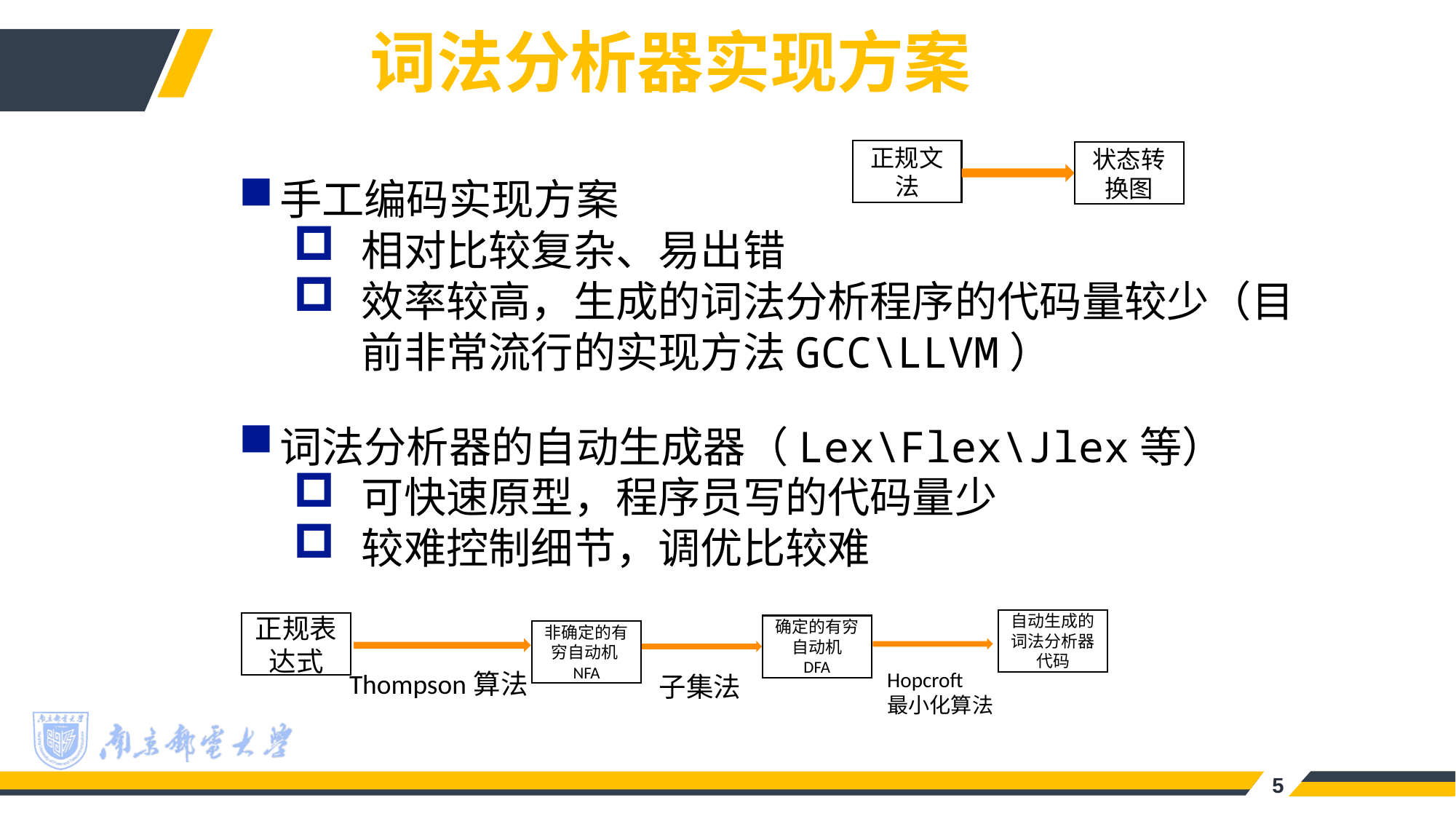

词法分析器实现方案
正规文法
手工编码实现方案
相对比较复杂、易出错
效率较高，生成的词法分析程序的代码量较少（目前非常流行的实现方法GCC\LLVM）

状态转换图

词法分析器的自动生成器（Lex\Flex\Jlex等）
可快速原型，程序员写的代码量少
较难控制细节，调优比较难

自动生成的词法分析器代码
正规表达式
确定的有穷自动机
DFA
非确定的有穷自动机NFA

Hopcroft 最小化算法
Thompson算法
子集法
5